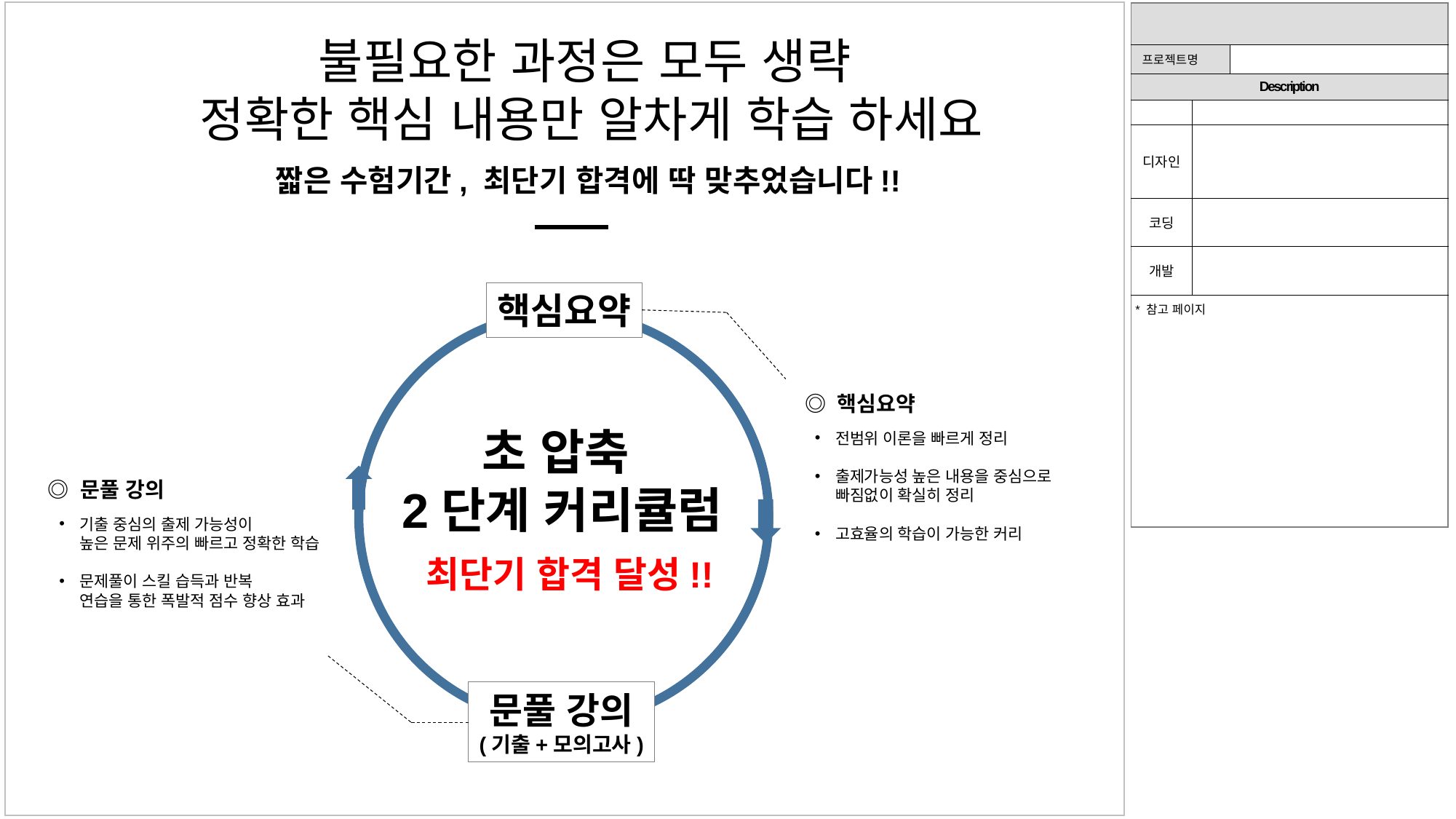

|  |  |  |
| --- | --- | --- |
| 프로젝트명 |  |  |
| Description |  |  |
|  |  |  |
| 디자인 |  |  |
| 코딩 |  |  |
| 개발 |  |  |
| \* 참고 페이지 |  |  |
불필요한 과정은 모두 생략
정확한 핵심 내용만 알차게 학습 하세요
짧은 수험기간, 최단기 합격에 딱 맞추었습니다!!
핵심요약

◎ 핵심요약
초 압축
2단계 커리큘럼
전범위 이론을 빠르게 정리
출제가능성 높은 내용을 중심으로
빠짐없이 확실히 정리

고효율의 학습이 가능한 커리
◎ 문풀 강의

기출 중심의 출제 가능성이
높은 문제 위주의 빠르고 정확한 학습
문제풀이 스킬 습득과 반복
연습을 통한 폭발적 점수 향상 효과
최단기 합격 달성!!
문풀 강의
(기출+모의고사)